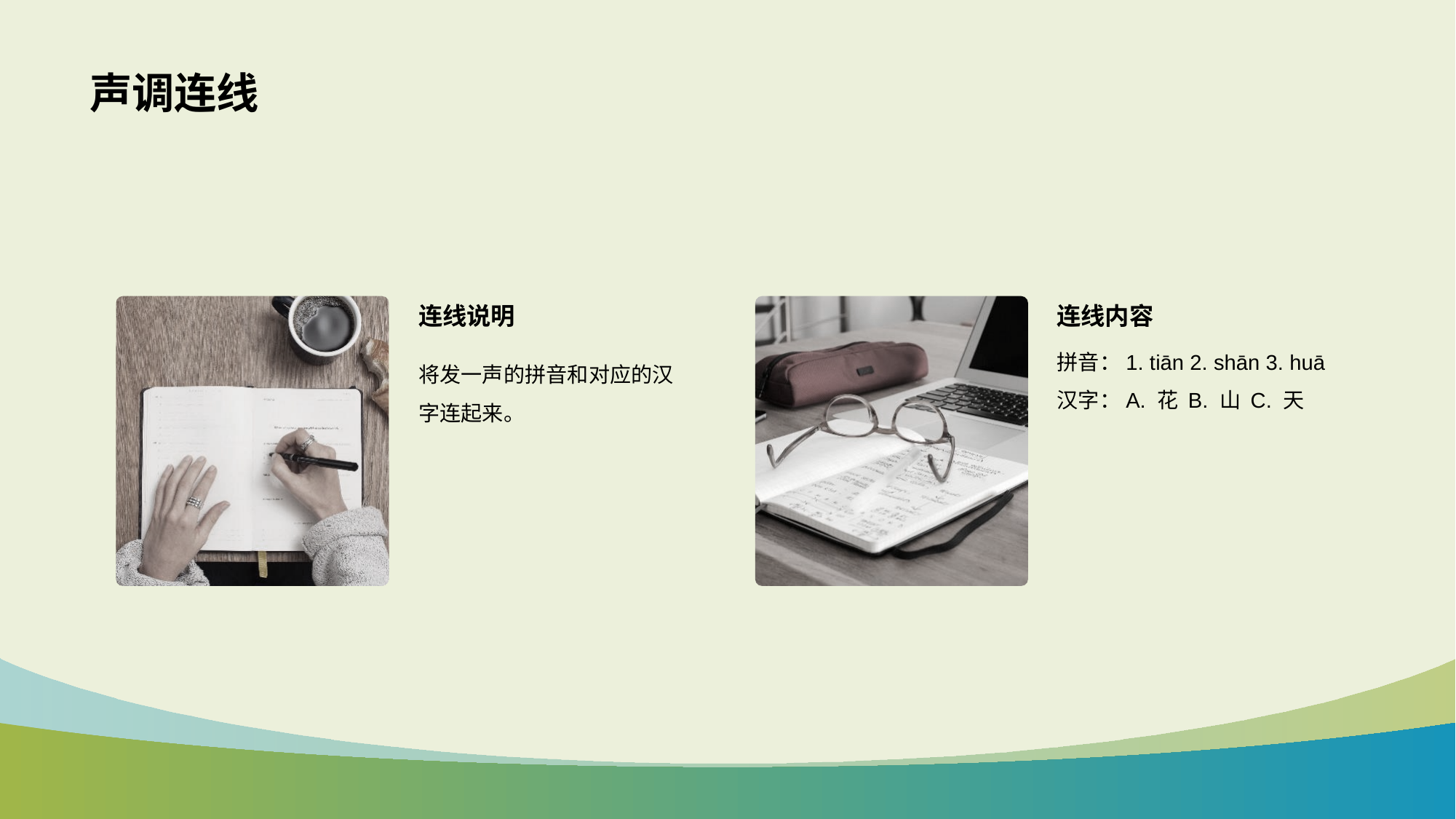

# 声调连线
连线说明
连线内容

将发一声的拼音和对应的汉字连起来。
拼音：1. tiān 2. shān 3. huā
汉字：A. 花 B. 山 C. 天